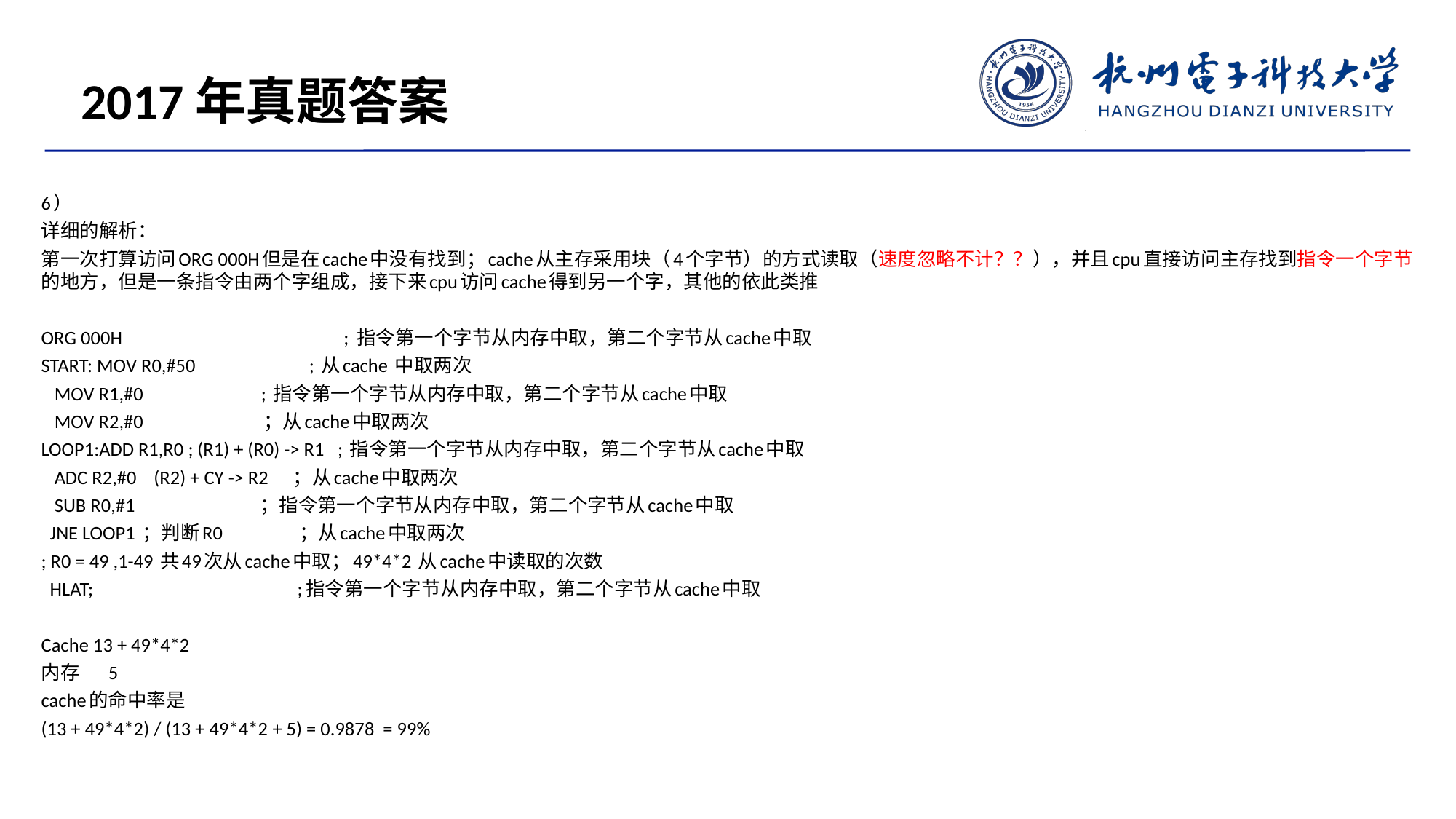

2017年真题答案

6）
详细的解析：
第一次打算访问ORG 000H但是在cache中没有找到；cache从主存采用块（4个字节）的方式读取（速度忽略不计？？），并且cpu直接访问主存找到指令一个字节的地方，但是一条指令由两个字组成，接下来cpu访问cache得到另一个字，其他的依此类推

ORG 000H                                                   ; 指令第一个字节从内存中取，第二个字节从cache中取
START: MOV R0,#50                          ; 从cache 中取两次
   MOV R1,#0                           ; 指令第一个字节从内存中取，第二个字节从cache中取
   MOV R2,#0                           ；从cache中取两次
LOOP1:ADD R1,R0 ; (R1) + (R0) -> R1   ; 指令第一个字节从内存中取，第二个字节从cache中取
   ADC R2,#0    (R2) + CY -> R2     ；从cache中取两次
   SUB R0,#1                            ；指令第一个字节从内存中取，第二个字节从cache中取
  JNE LOOP1 ；判断R0                 ；从cache中取两次
; R0 = 49 ,1-49 共49次从cache中取；49*4*2 从cache中读取的次数
  HLAT;                                               ;指令第一个字节从内存中取，第二个字节从cache中取

Cache 13 + 49*4*2
内存      5
cache的命中率是
(13 + 49*4*2) / (13 + 49*4*2 + 5) = 0.9878  = 99%